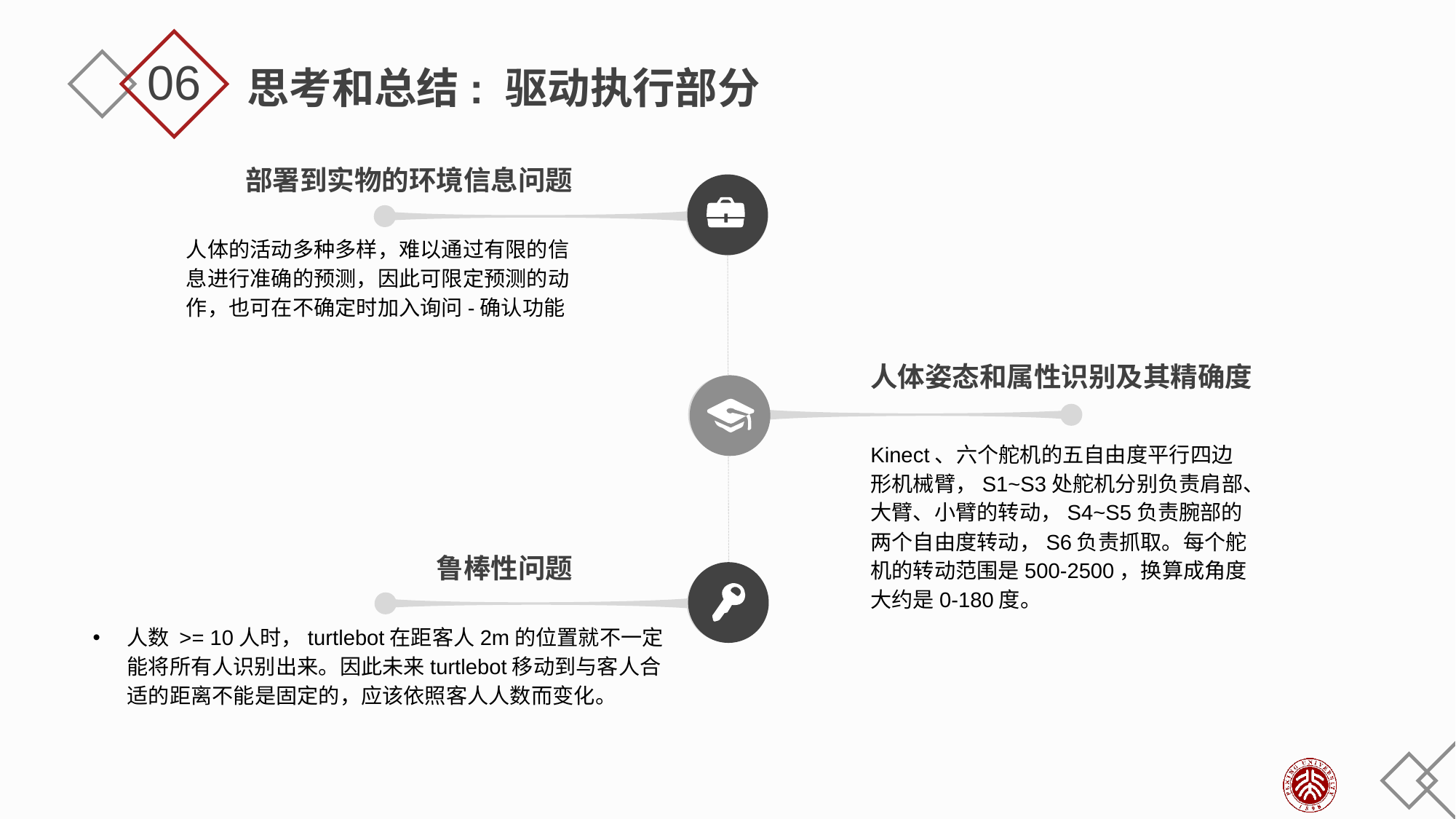

06
思考和总结: 驱动执行部分

部署到实物的环境信息问题
人体的活动多种多样，难以通过有限的信息进行准确的预测，因此可限定预测的动作，也可在不确定时加入询问-确认功能

人体姿态和属性识别及其精确度
Kinect、六个舵机的五自由度平行四边形机械臂，S1~S3处舵机分别负责肩部、大臂、小臂的转动，S4~S5负责腕部的两个自由度转动，S6负责抓取。每个舵机的转动范围是500-2500，换算成角度大约是0-180度。

鲁棒性问题
人数 >= 10人时，turtlebot在距客人2m的位置就不一定能将所有人识别出来。因此未来turtlebot移动到与客人合适的距离不能是固定的，应该依照客人人数而变化。

22